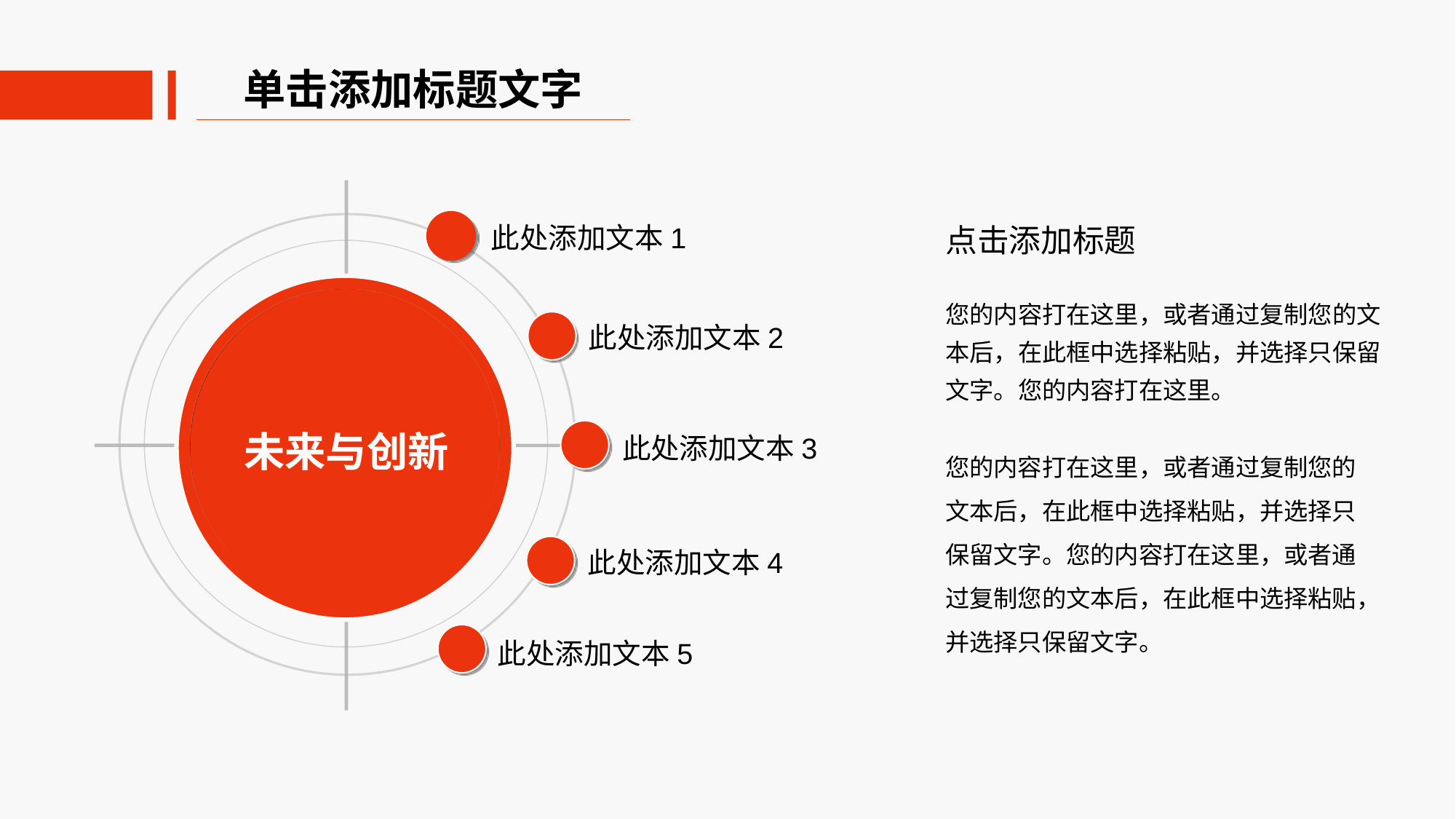

单击添加标题文字

此处添加文本1
点击添加标题

未来与创新
您的内容打在这里，或者通过复制您的文本后，在此框中选择粘贴，并选择只保留文字。您的内容打在这里。

此处添加文本2

此处添加文本3
您的内容打在这里，或者通过复制您的文本后，在此框中选择粘贴，并选择只保留文字。您的内容打在这里，或者通过复制您的文本后，在此框中选择粘贴，并选择只保留文字。

此处添加文本4

此处添加文本5